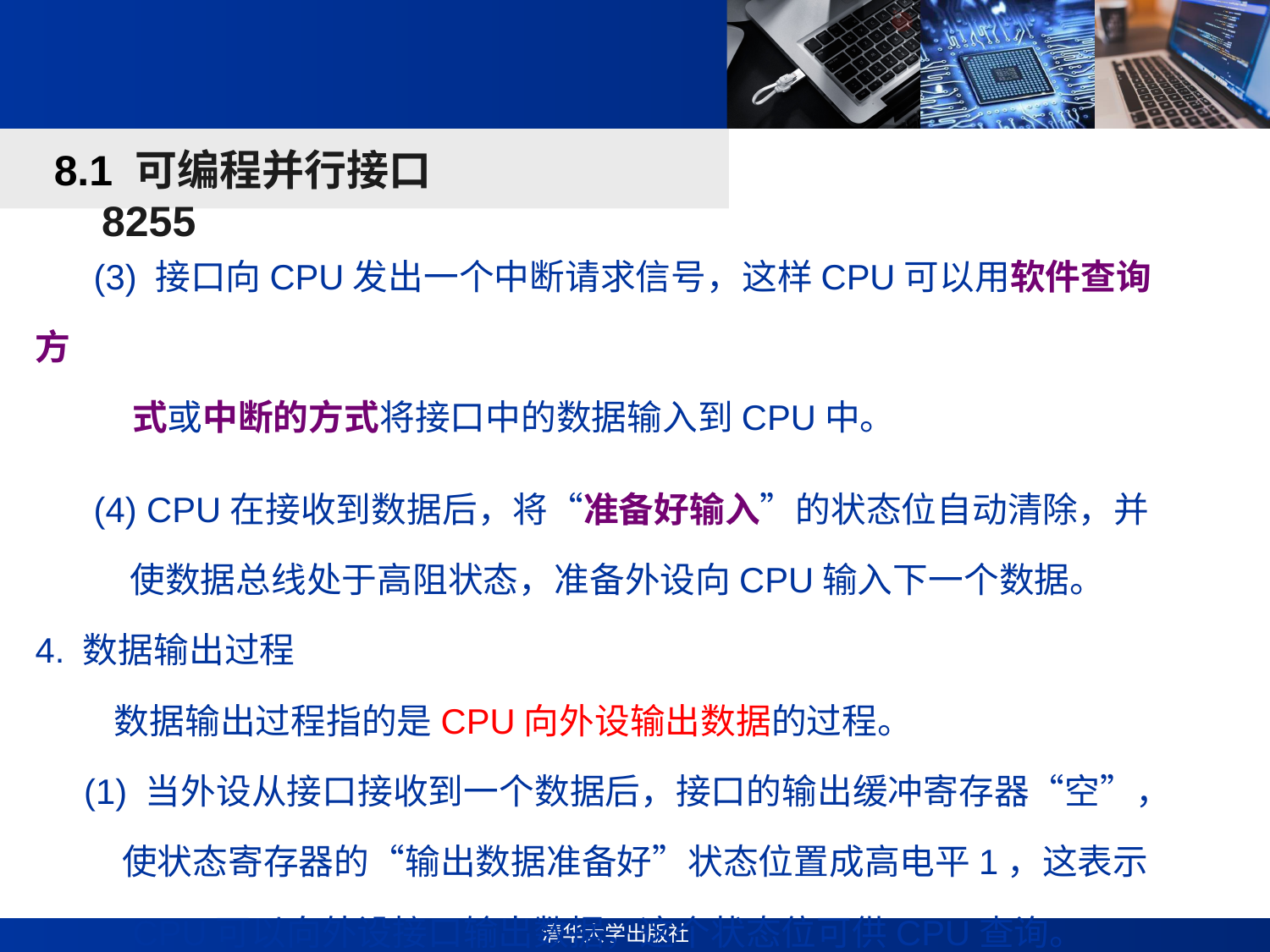

#
8.1 可编程并行接口8255
      (3) 接口向CPU发出一个中断请求信号，这样CPU可以用软件查询方
           式或中断的方式将接口中的数据输入到CPU中。
      (4) CPU在接收到数据后，将“准备好输入”的状态位自动清除，并
           使数据总线处于高阻状态，准备外设向CPU输入下一个数据。
4. 数据输出过程
         数据输出过程指的是CPU向外设输出数据的过程。
     (1) 当外设从接口接收到一个数据后，接口的输出缓冲寄存器“空”，
          使状态寄存器的“输出数据准备好”状态位置成高电平1，这表示
          CPU可以向外设接口输出数据，这个状态位可供CPU查询。